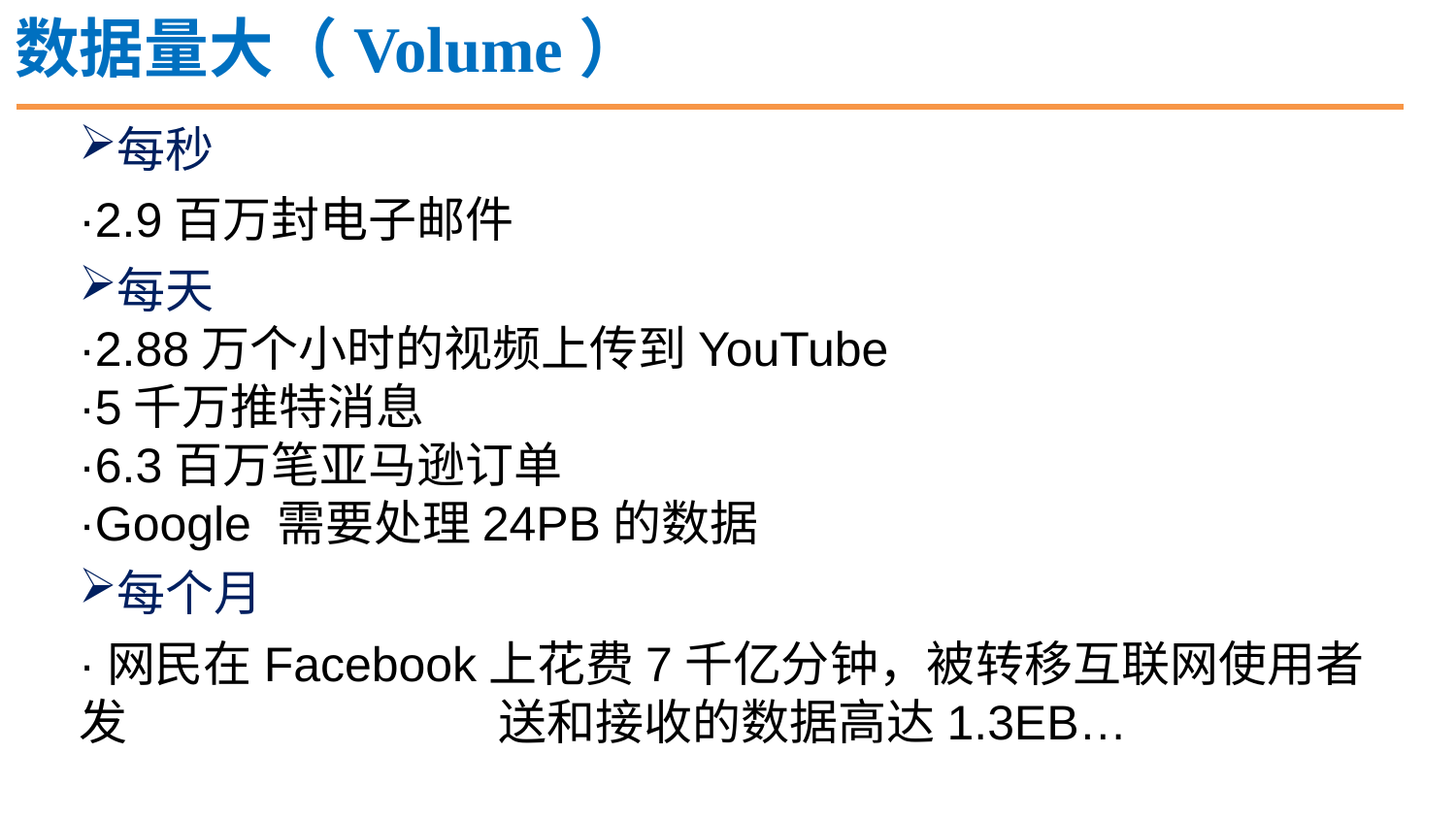

数据量大（Volume）
每秒
·2.9百万封电子邮件
每天
·2.88万个小时的视频上传到YouTube
·5千万推特消息
·6.3百万笔亚马逊订单
·Google 需要处理24PB的数据
每个月
·网民在Facebook上花费7千亿分钟，被转移互联网使用者发                                  送和接收的数据高达1.3EB…